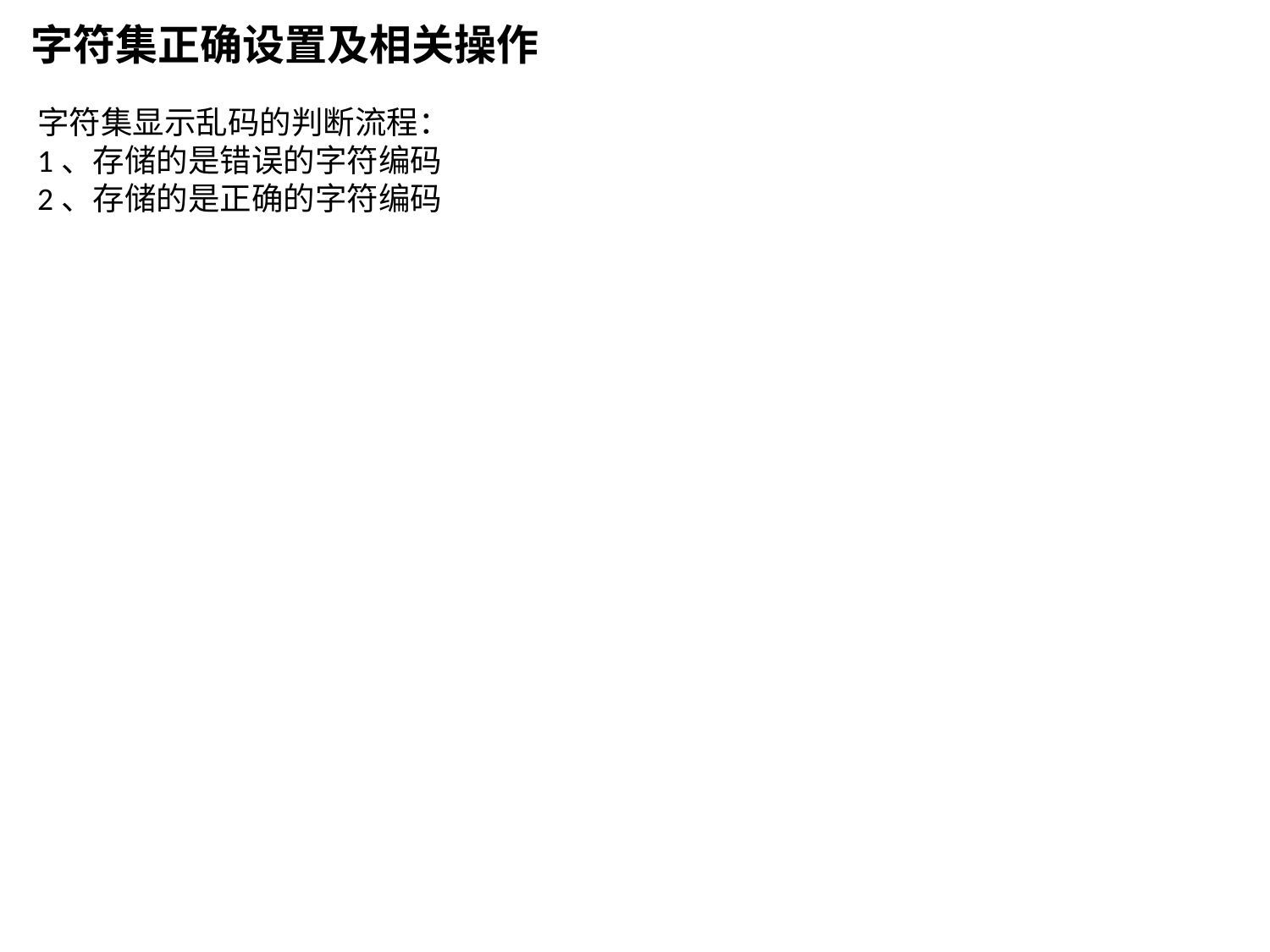

字符集正确设置及相关操作
字符集显示乱码的判断流程：
1、存储的是错误的字符编码
2、存储的是正确的字符编码